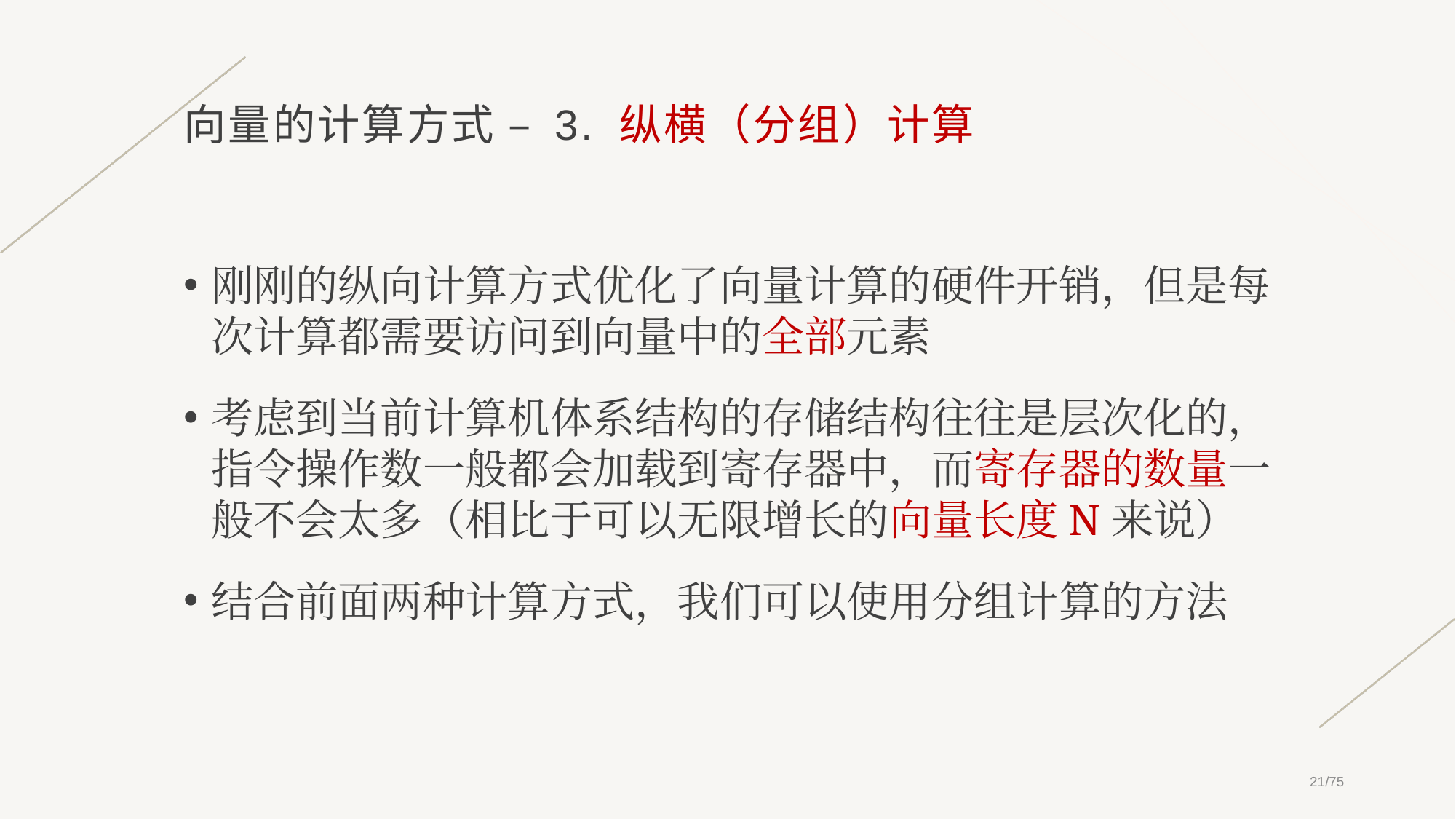

# 向量的计算方式 – 3. 纵横（分组）计算
刚刚的纵向计算方式优化了向量计算的硬件开销，但是每次计算都需要访问到向量中的全部元素
考虑到当前计算机体系结构的存储结构往往是层次化的，指令操作数一般都会加载到寄存器中，而寄存器的数量一般不会太多（相比于可以无限增长的向量长度N来说）
结合前面两种计算方式，我们可以使用分组计算的方法
21/75